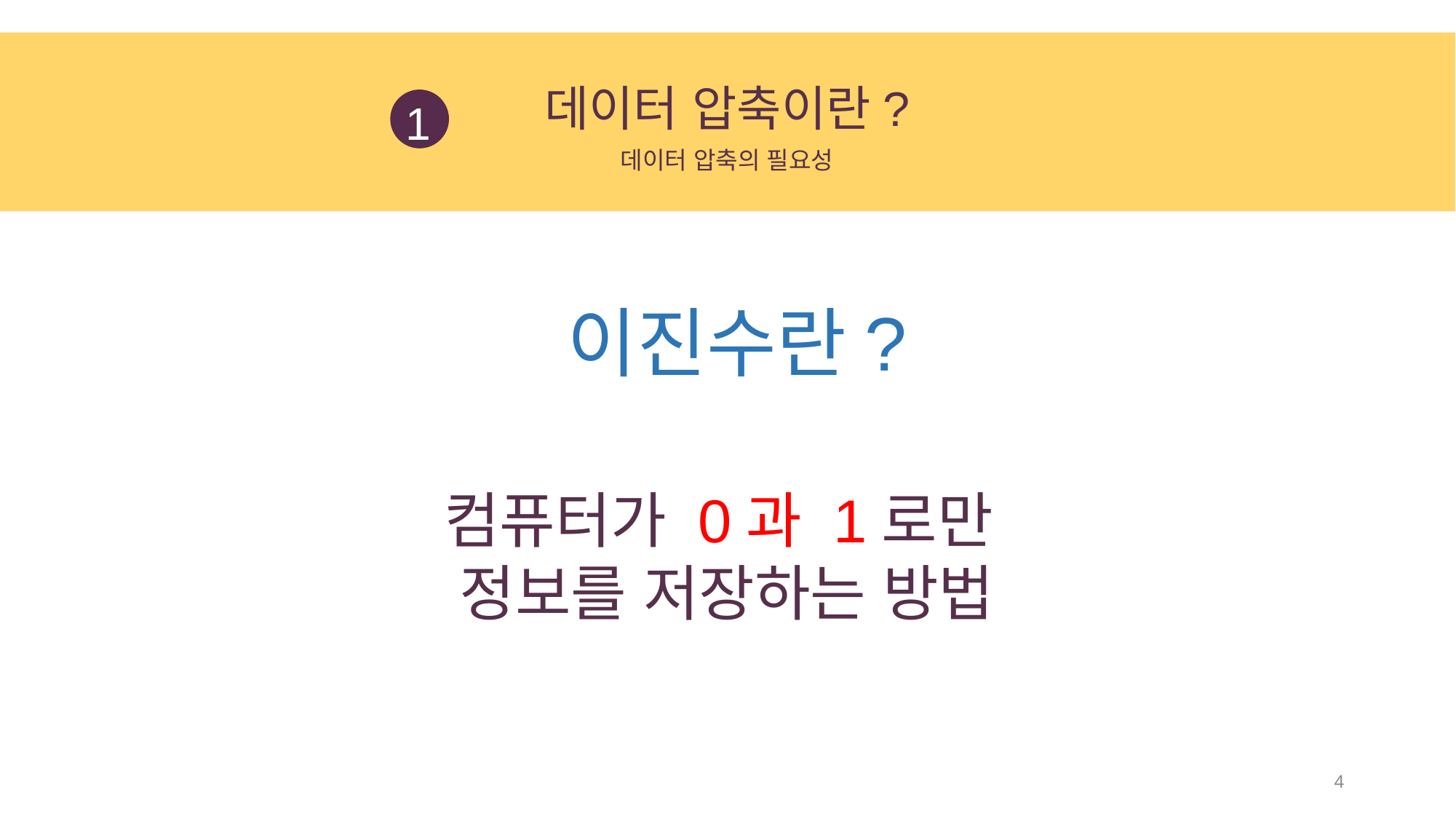

데이터 압축이란?

1
데이터 압축의 필요성
이진수란?
컴퓨터가 0과 1로만
정보를 저장하는 방법
4